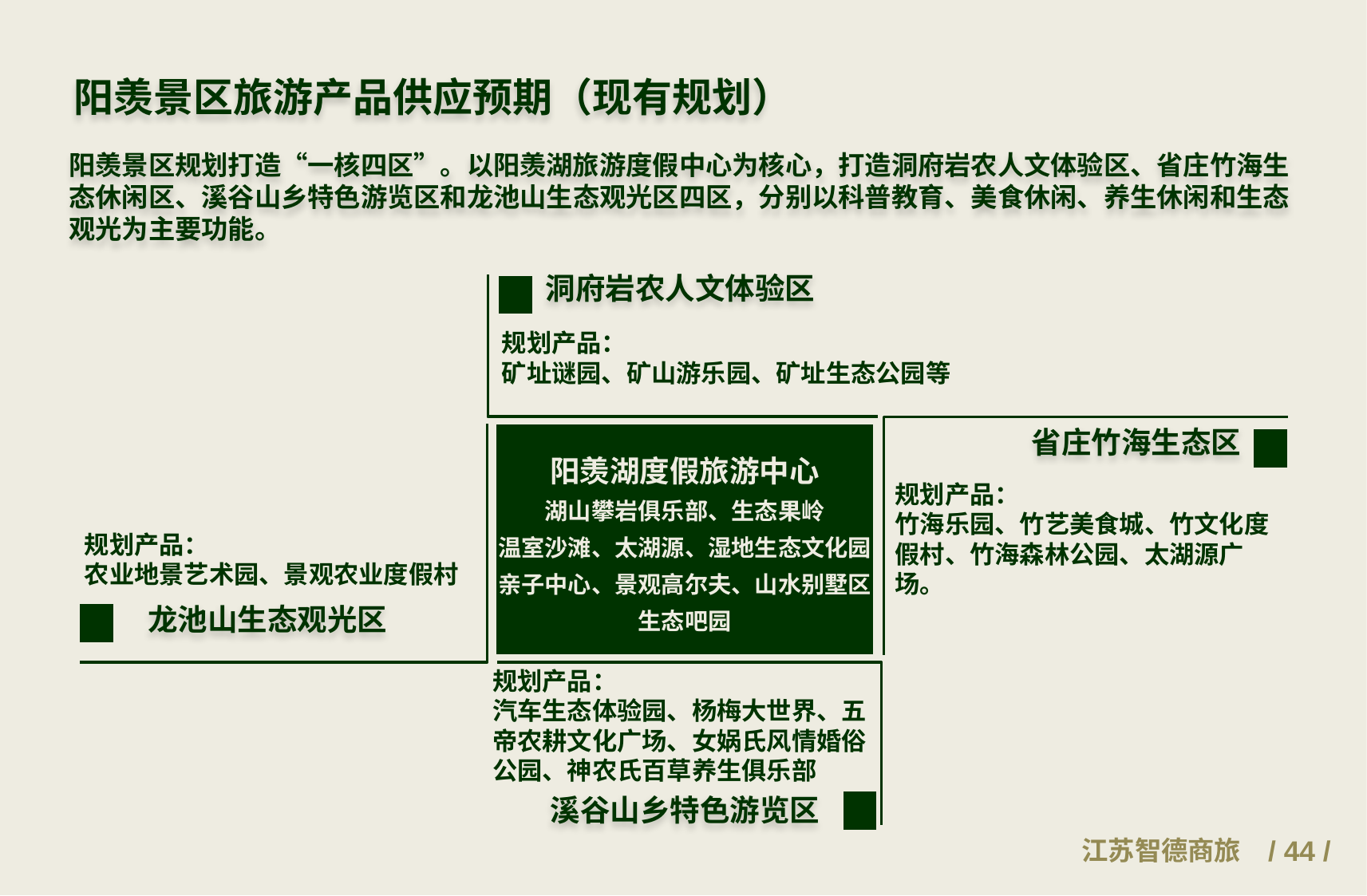

阳羡景区旅游产品供应预期（现有规划）
阳羡景区规划打造“一核四区”。以阳羡湖旅游度假中心为核心，打造洞府岩农人文体验区、省庄竹海生态休闲区、溪谷山乡特色游览区和龙池山生态观光区四区，分别以科普教育、美食休闲、养生休闲和生态观光为主要功能。
洞府岩农人文体验区

规划产品：
矿址谜园、矿山游乐园、矿址生态公园等
省庄竹海生态区
阳羡湖度假旅游中心
湖山攀岩俱乐部、生态果岭
温室沙滩、太湖源、湿地生态文化园
亲子中心、景观高尔夫、山水别墅区
生态吧园

规划产品：
竹海乐园、竹艺美食城、竹文化度假村、竹海森林公园、太湖源广场。
规划产品：
农业地景艺术园、景观农业度假村
龙池山生态观光区

规划产品：
汽车生态体验园、杨梅大世界、五帝农耕文化广场、女娲氏风情婚俗公园、神农氏百草养生俱乐部

溪谷山乡特色游览区